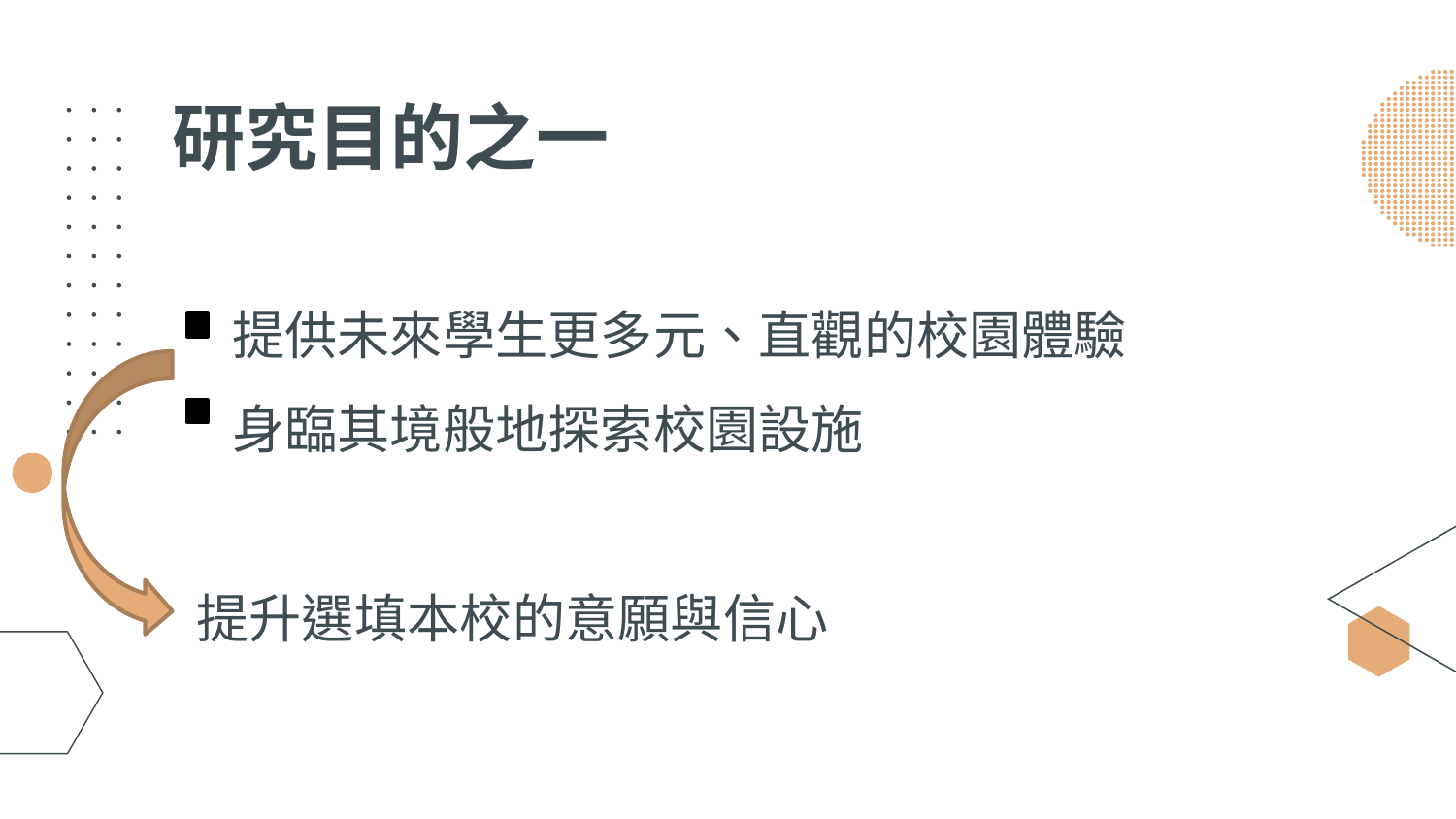

研究目的之一

    提供未來學生更多元、直觀的校園體驗
    身臨其境般地探索校園設施

 提升選填本校的意願與信心